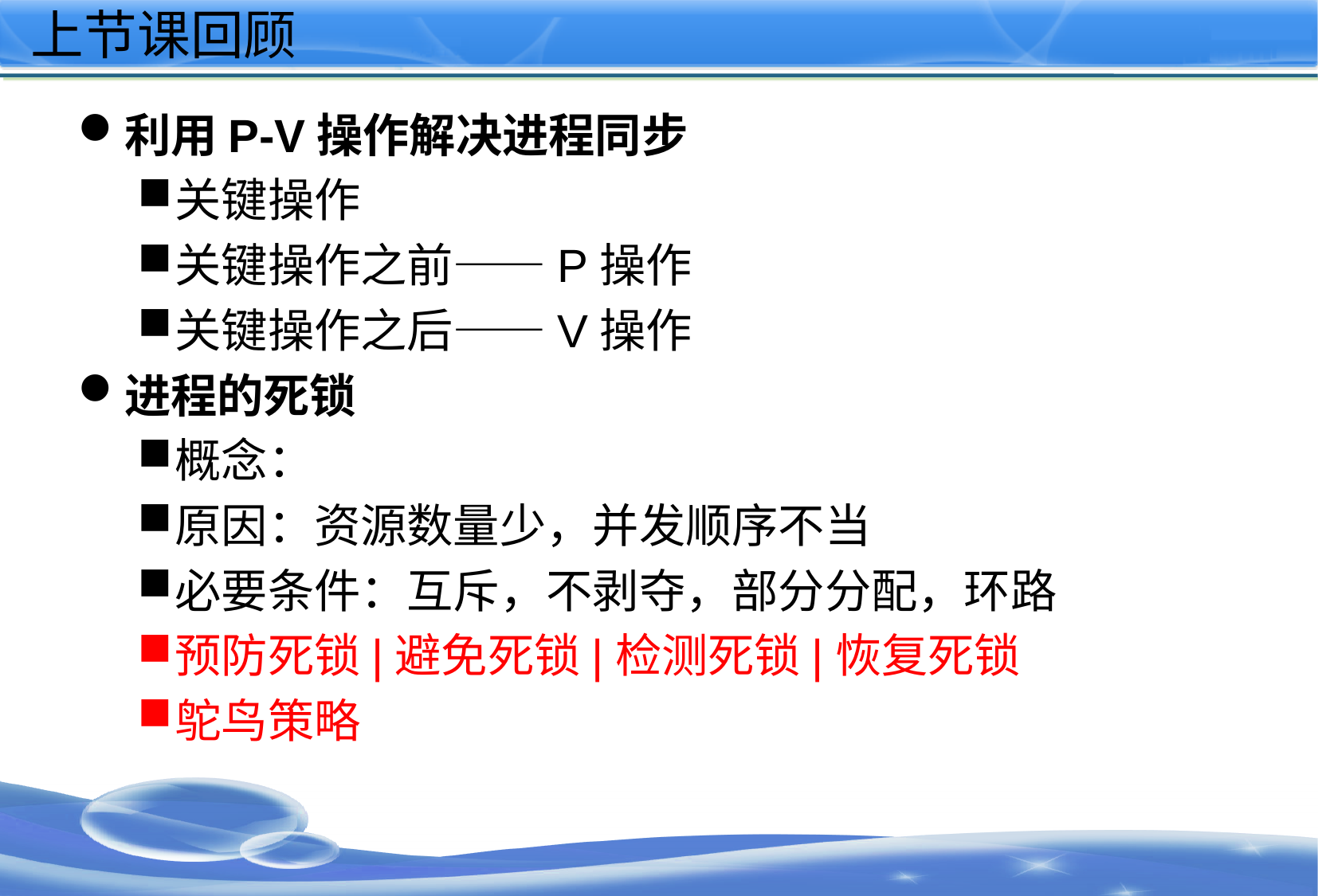

# 上节课回顾
利用P-V操作解决进程同步
关键操作
关键操作之前——P操作
关键操作之后——V操作
进程的死锁
概念：
原因：资源数量少，并发顺序不当
必要条件：互斥，不剥夺，部分分配，环路
预防死锁|避免死锁|检测死锁|恢复死锁
鸵鸟策略